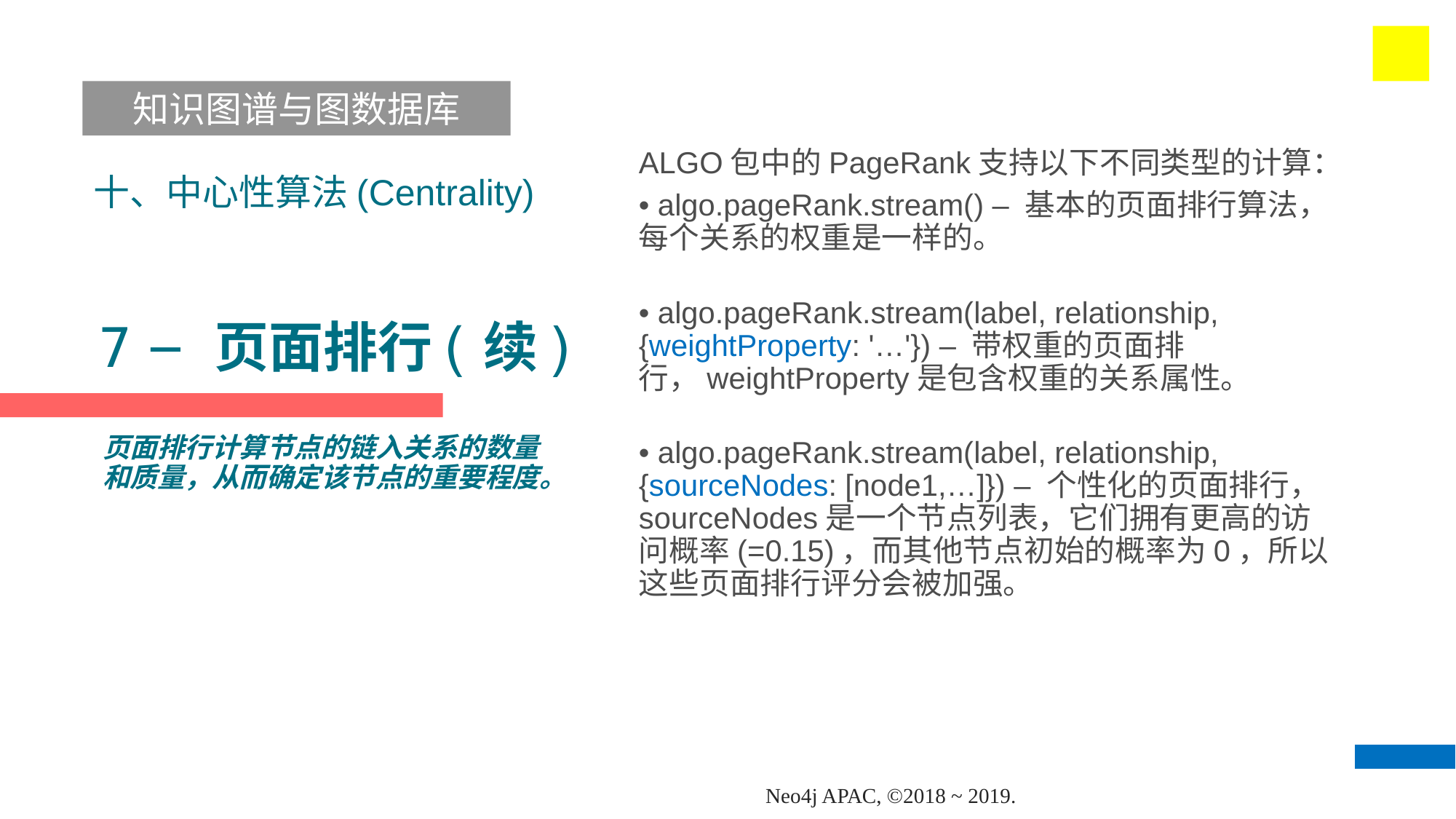

知识图谱与图数据库
ALGO包中的PageRank支持以下不同类型的计算：
• algo.pageRank.stream() – 基本的页面排行算法，每个关系的权重是一样的。
• algo.pageRank.stream(label, relationship, {weightProperty: '…'}) – 带权重的页面排行，weightProperty是包含权重的关系属性。
• algo.pageRank.stream(label, relationship, {sourceNodes: [node1,…]}) – 个性化的页面排行，sourceNodes是一个节点列表，它们拥有更高的访问概率(=0.15)，而其他节点初始的概率为0，所以这些页面排行评分会被加强。

十、中心性算法(Centrality)
# 7 – 页面排行(续)
页面排行计算节点的链入关系的数量和质量，从而确定该节点的重要程度。